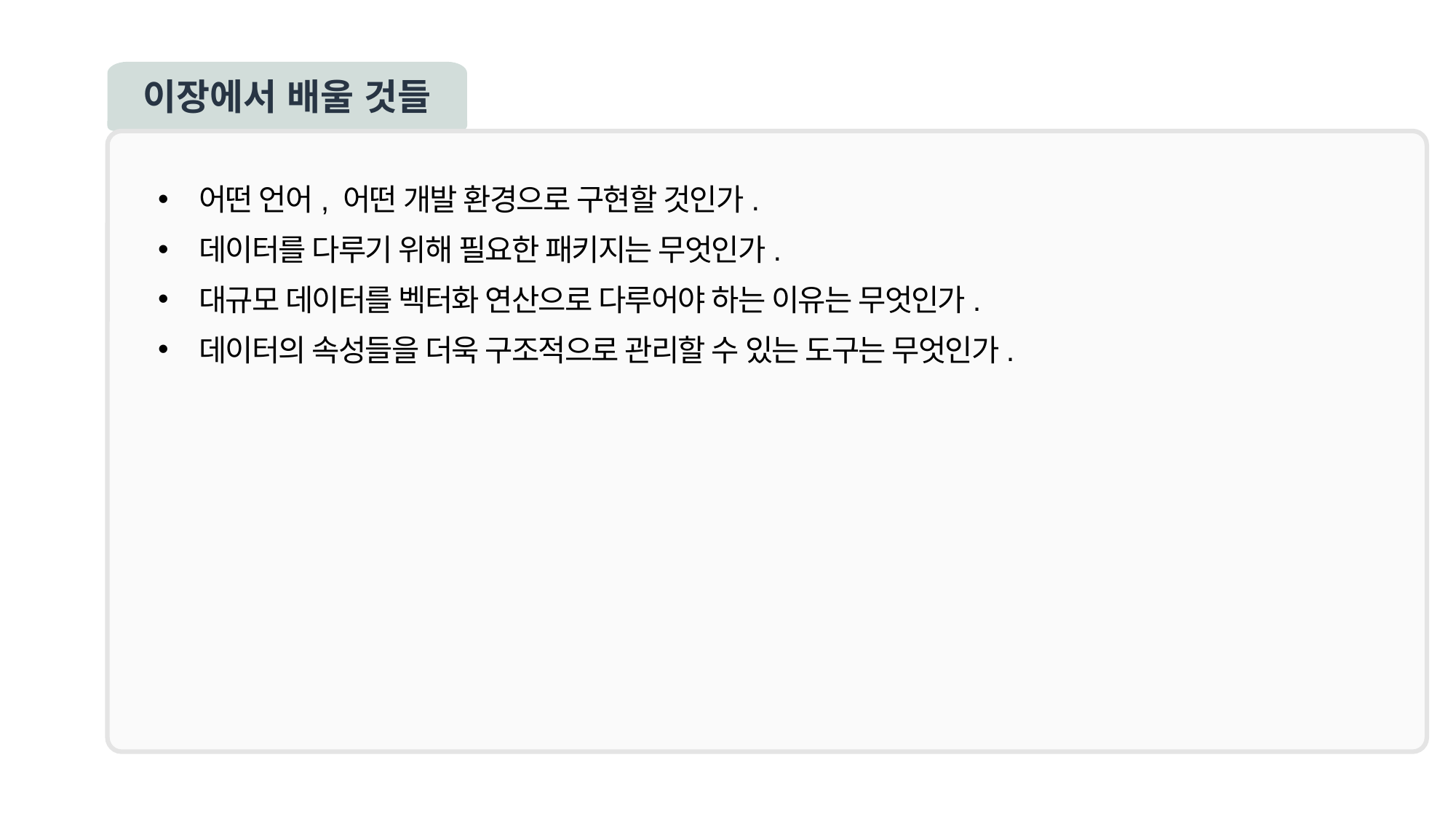

이장에서 배울 것들

어떤 언어, 어떤 개발 환경으로 구현할 것인가.
데이터를 다루기 위해 필요한 패키지는 무엇인가.
대규모 데이터를 벡터화 연산으로 다루어야 하는 이유는 무엇인가.
데이터의 속성들을 더욱 구조적으로 관리할 수 있는 도구는 무엇인가.